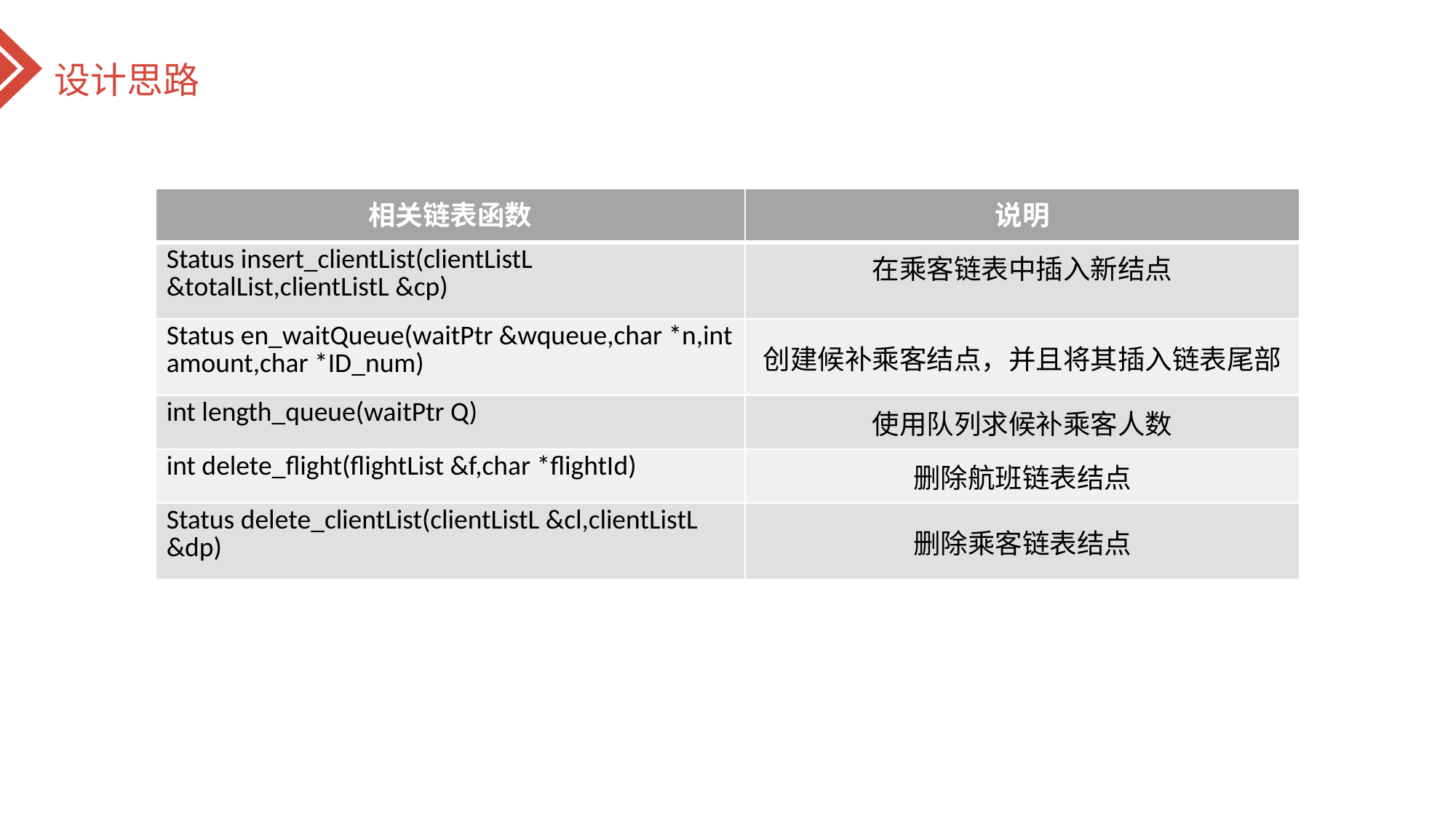

设计思路
| 相关链表函数 | 说明 |
| --- | --- |
| Status insert\_clientList(clientListL &totalList,clientListL &cp) | 在乘客链表中插入新结点 |
| Status en\_waitQueue(waitPtr &wqueue,char \*n,int amount,char \*ID\_num) | 创建候补乘客结点，并且将其插入链表尾部 |
| int length\_queue(waitPtr Q) | 使用队列求候补乘客人数 |
| int delete\_flight(flightList &f,char \*flightId) | 删除航班链表结点 |
| Status delete\_clientList(clientListL &cl,clientListL &dp) | 删除乘客链表结点 |